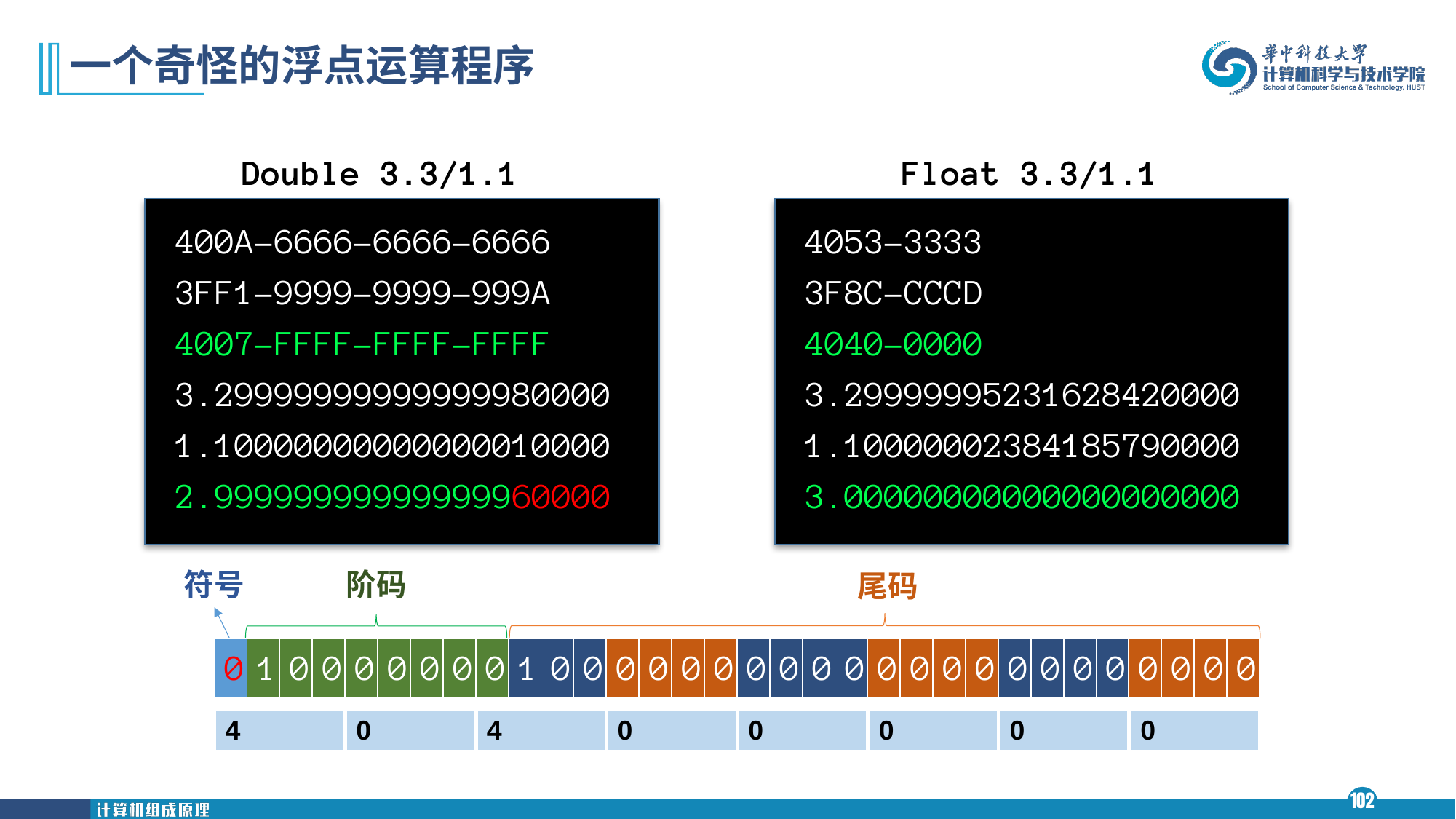

# 一个奇怪的浮点运算程序
Double 3.3/1.1

400A-6666-6666-6666
3FF1-9999-9999-999A
4007-FFFF-FFFF-FFFF
3.29999999999999980000
1.10000000000000010000
2.99999999999999960000
Float 3.3/1.1

4053-3333
3F8C-CCCD
4040-0000
3.29999995231628420000
1.10000002384185790000
3.00000000000000000000

符号
阶码
尾码
| 0 | 1 | 0 | 0 | 0 | 0 | 0 | 0 | 0 | 1 | 0 | 0 | 0 | 0 | 0 | 0 | 0 | 0 | 0 | 0 | 0 | 0 | 0 | 0 | 0 | 0 | 0 | 0 | 0 | 0 | 0 | 0 |
| --- | --- | --- | --- | --- | --- | --- | --- | --- | --- | --- | --- | --- | --- | --- | --- | --- | --- | --- | --- | --- | --- | --- | --- | --- | --- | --- | --- | --- | --- | --- | --- |
| 4 | 0 | 4 | 0 | 0 | 0 | 0 | 0 |
| --- | --- | --- | --- | --- | --- | --- | --- |